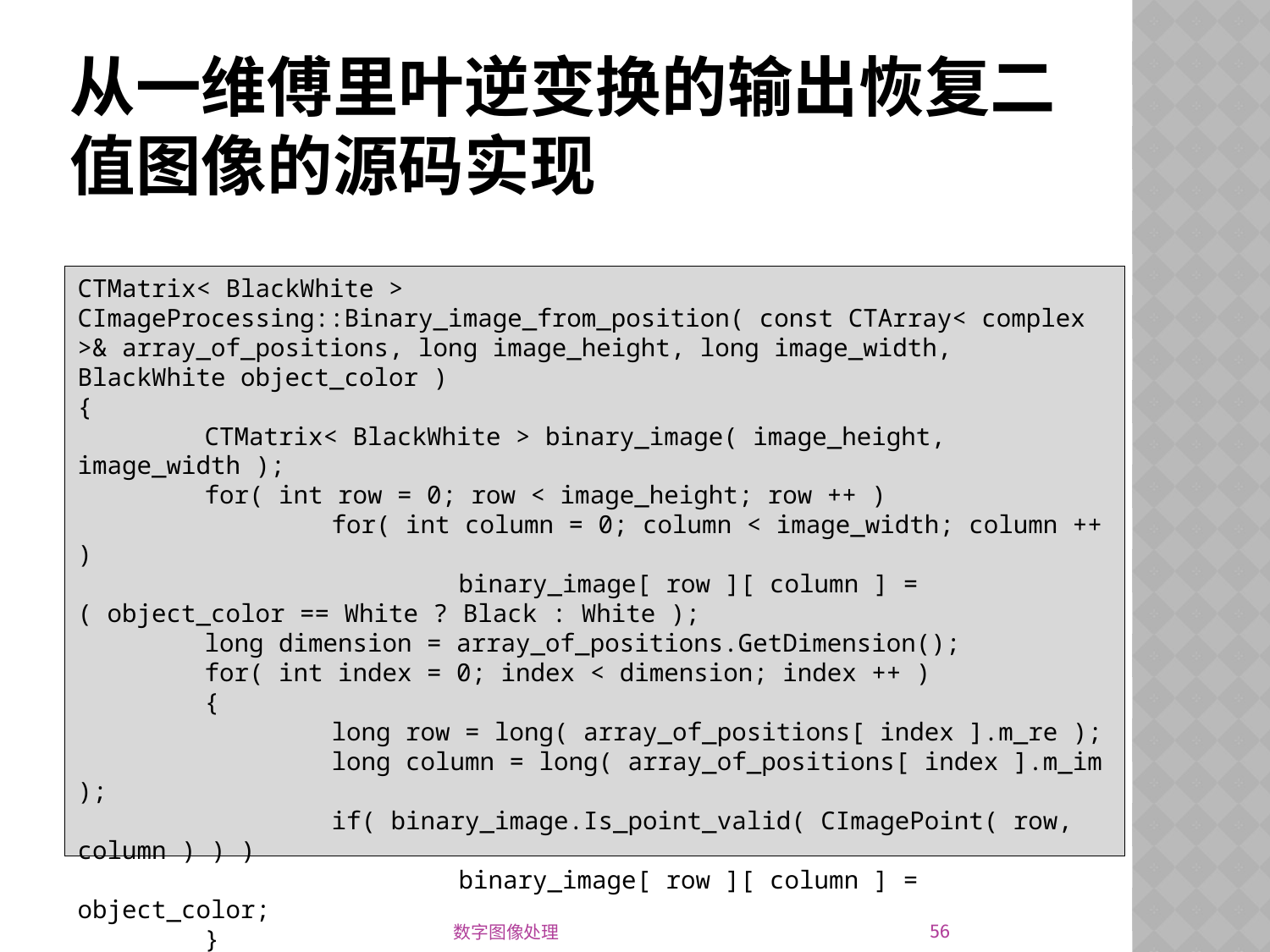

# 从一维傅里叶逆变换的输出恢复二值图像的源码实现

CTMatrix< BlackWhite > CImageProcessing::Binary_image_from_position( const CTArray< complex >& array_of_positions, long image_height, long image_width, BlackWhite object_color )
{
	CTMatrix< BlackWhite > binary_image( image_height, image_width );
	for( int row = 0; row < image_height; row ++ )
		for( int column = 0; column < image_width; column ++ )
			binary_image[ row ][ column ] = ( object_color == White ? Black : White );
	long dimension = array_of_positions.GetDimension();
	for( int index = 0; index < dimension; index ++ )
	{
		long row = long( array_of_positions[ index ].m_re );
		long column = long( array_of_positions[ index ].m_im );
		if( binary_image.Is_point_valid( CImagePoint( row, column ) ) )
			binary_image[ row ][ column ] = object_color;
	}
	return binary_image;
}
56
数字图像处理